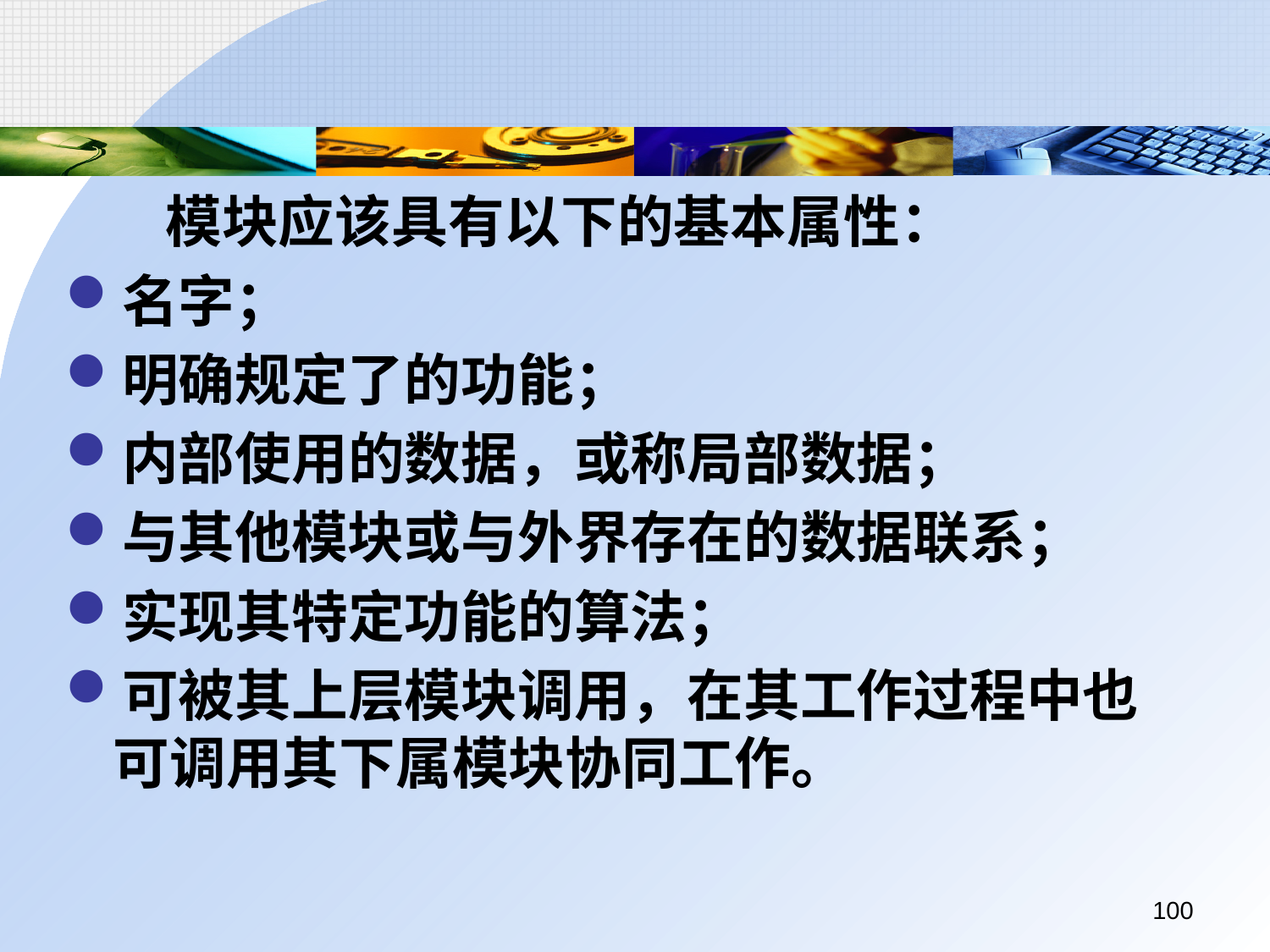

模块应该具有以下的基本属性：
名字；
明确规定了的功能；
内部使用的数据，或称局部数据；
与其他模块或与外界存在的数据联系；
实现其特定功能的算法；
可被其上层模块调用，在其工作过程中也可调用其下属模块协同工作。

100